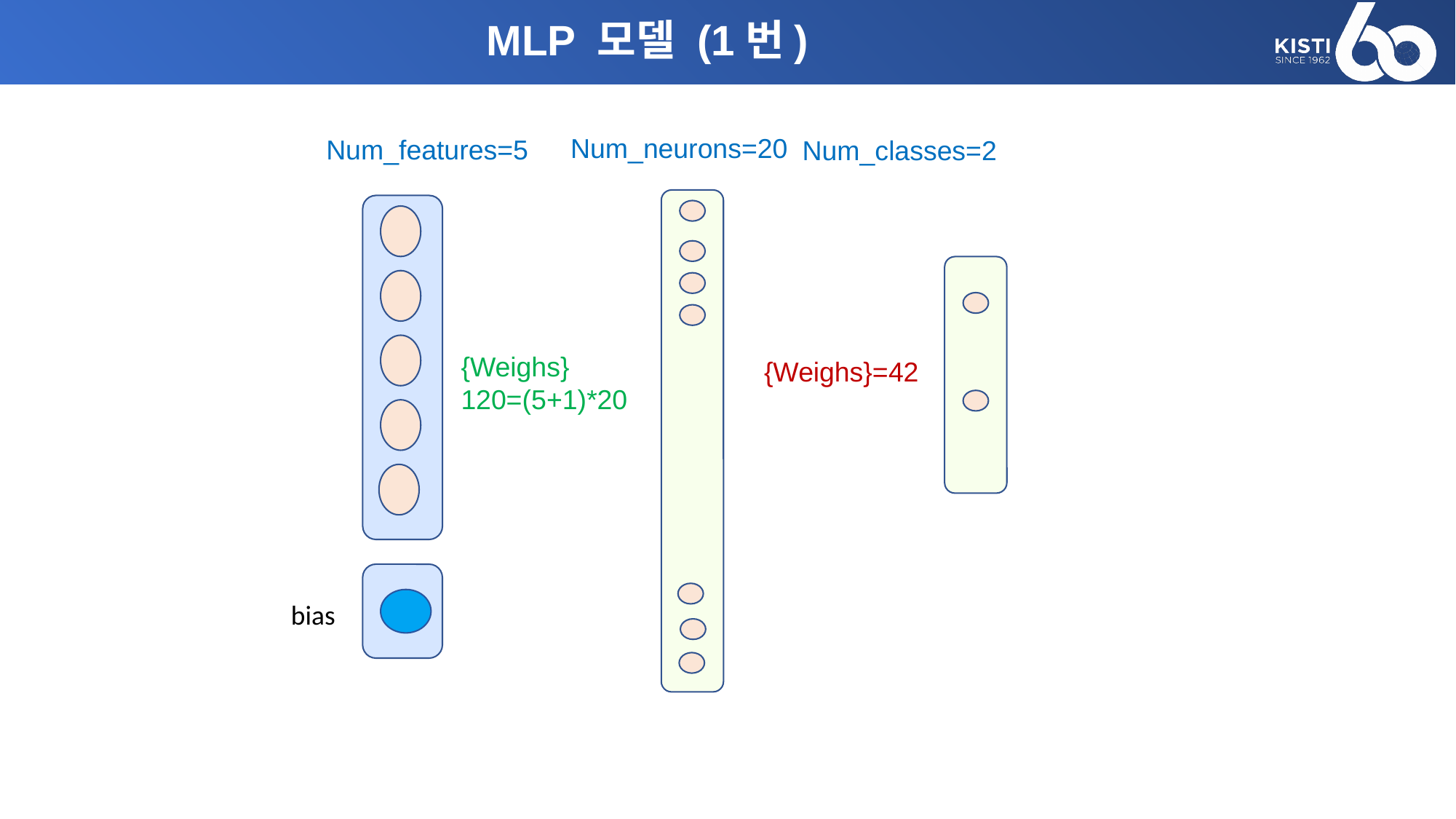

# MLP 모델 (1번)
Num_neurons=20
Num_features=5
Num_classes=2

{Weighs}
120=(5+1)*20
{Weighs}=42

bias